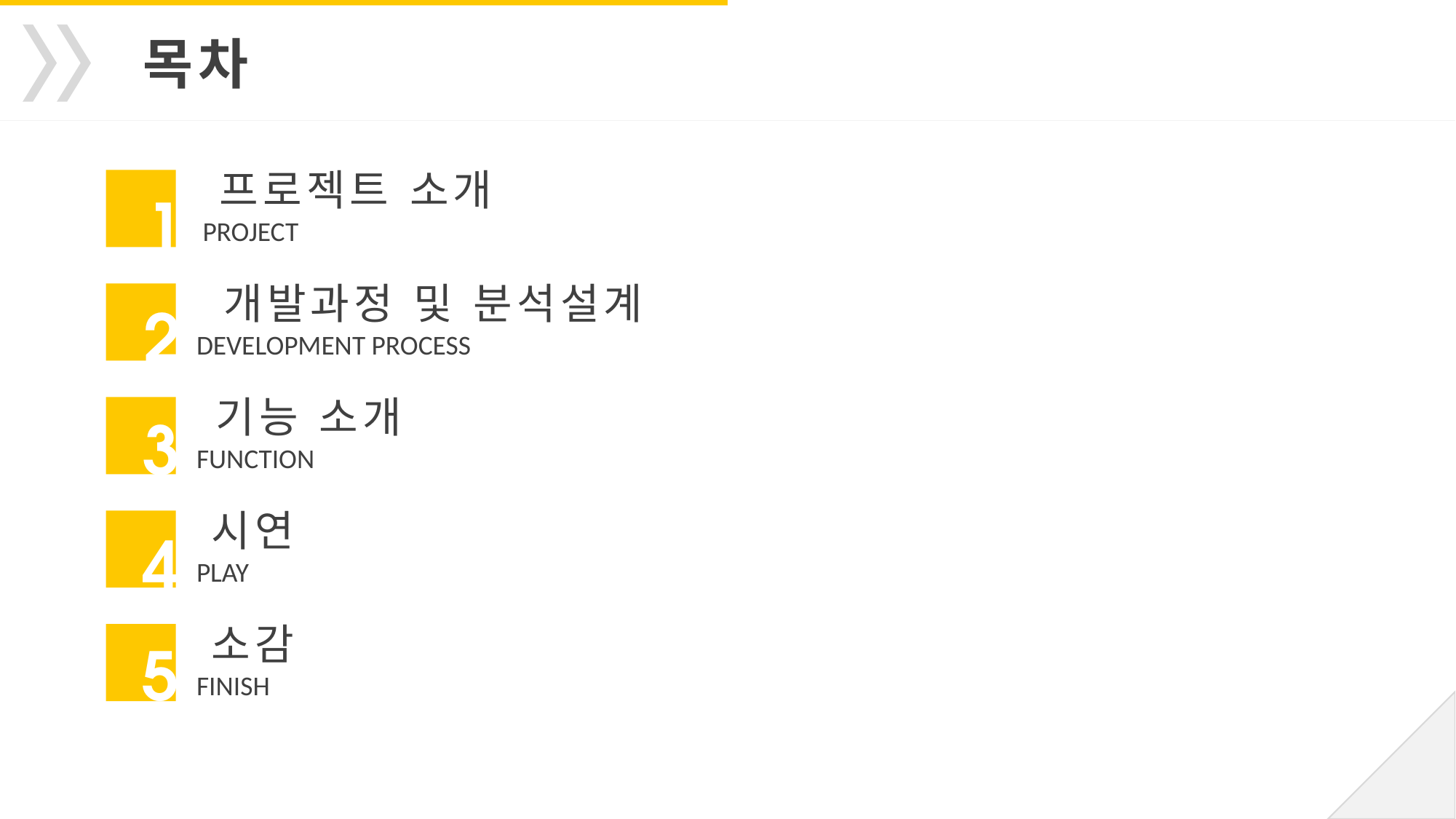

목차

프로젝트 소개
 PROJECT

1
개발과정 및 분석설계
DEVELOPMENT PROCESS

2
기능 소개
FUNCTION

3
시연
PLAY

4
소감
FINISH

5